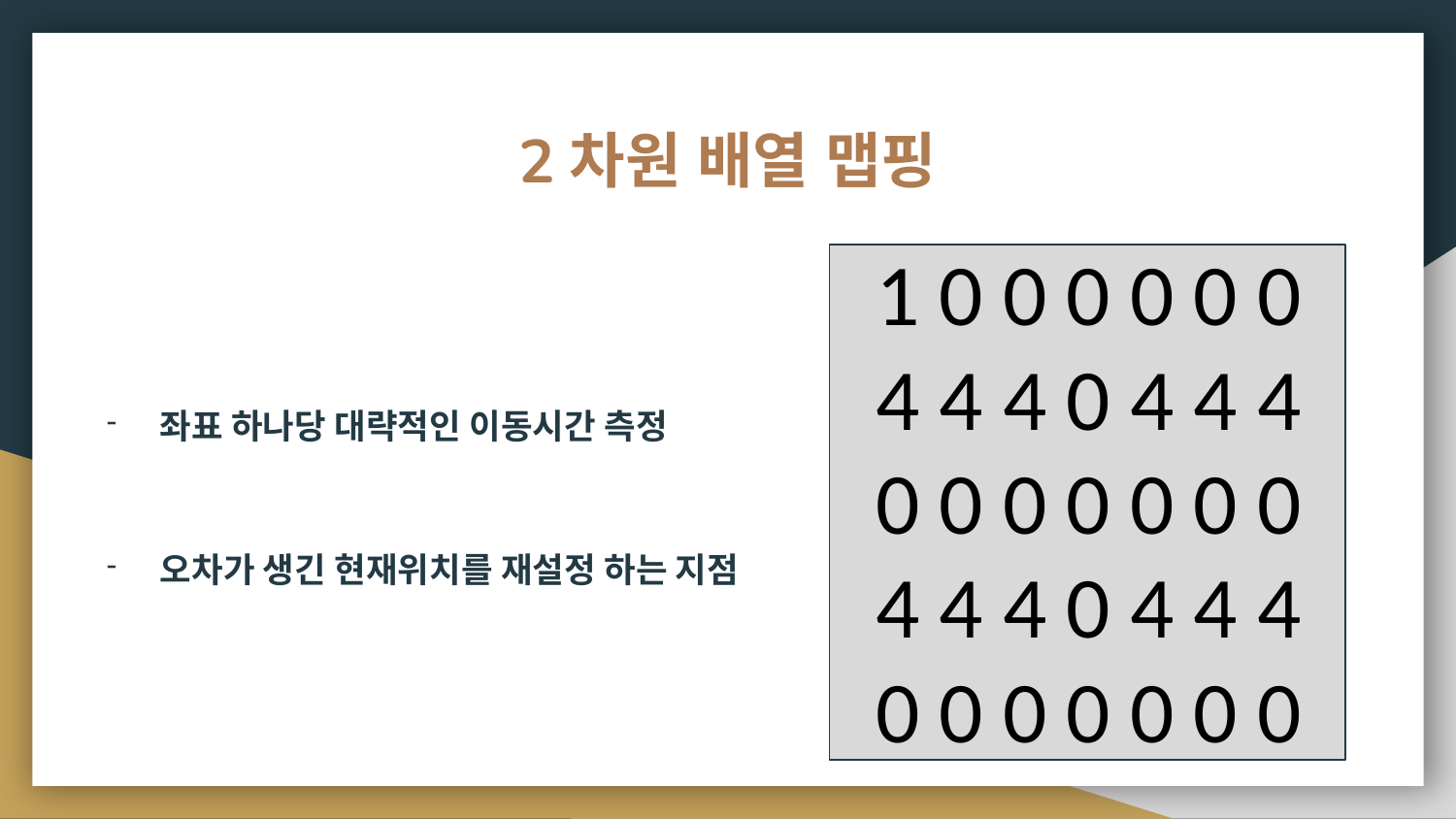

# 2차원 배열 맵핑
1 0 0 0 0 0 0
4 4 4 0 4 4 4
0 0 0 0 0 0 0
4 4 4 0 4 4 4
0 0 0 0 0 0 0

좌표 하나당 대략적인 이동시간 측정

오차가 생긴 현재위치를 재설정 하는 지점